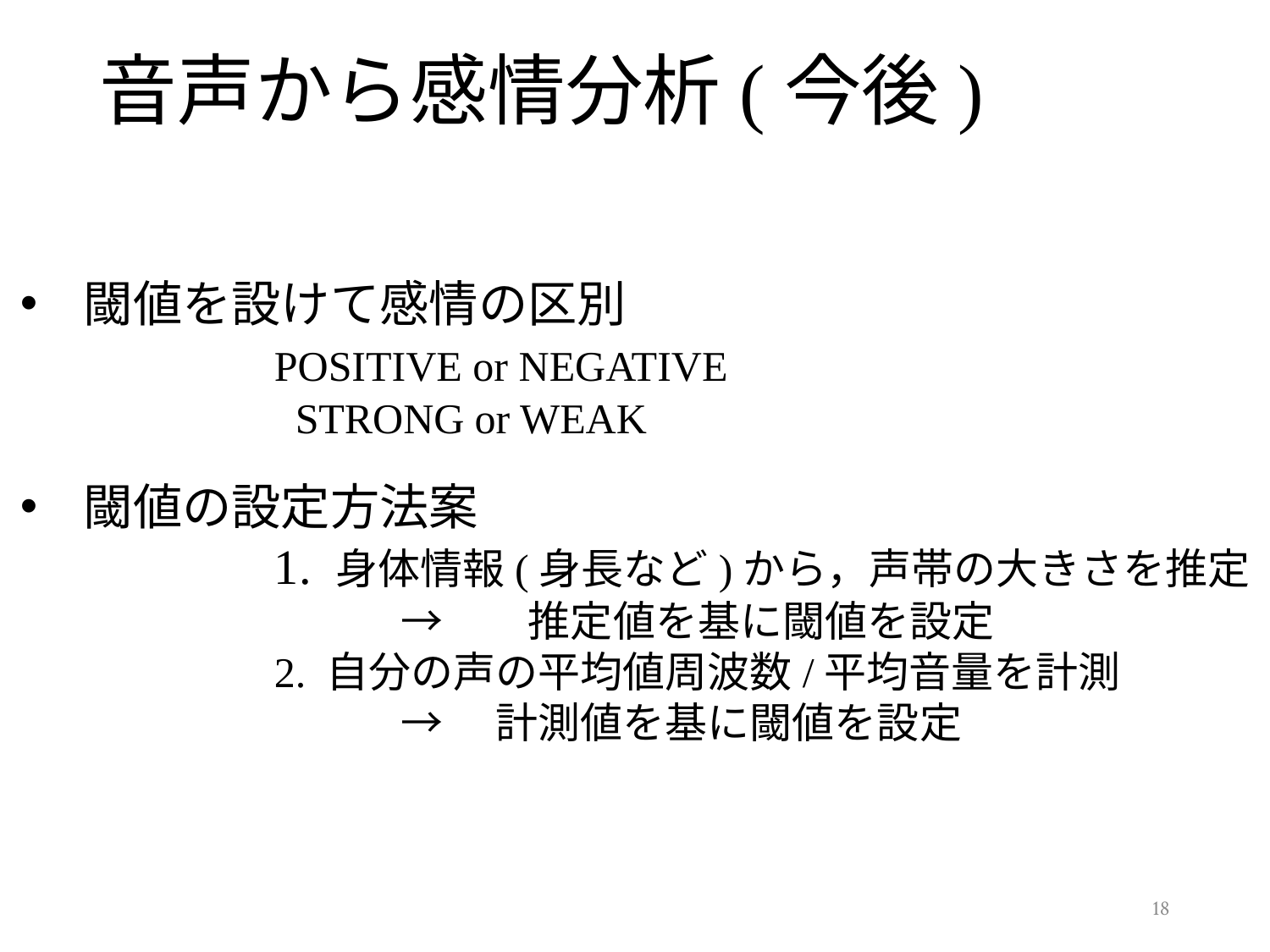

音声から感情分析(今後)
閾値を設けて感情の区別
		POSITIVE or NEGATIVE
		  STRONG or WEAK

閾値の設定方法案
		1. 身体情報(身長など)から，声帯の大きさを推定
			→	推定値を基に閾値を設定
		2. 自分の声の平均値周波数/平均音量を計測
			→　計測値を基に閾値を設定
18